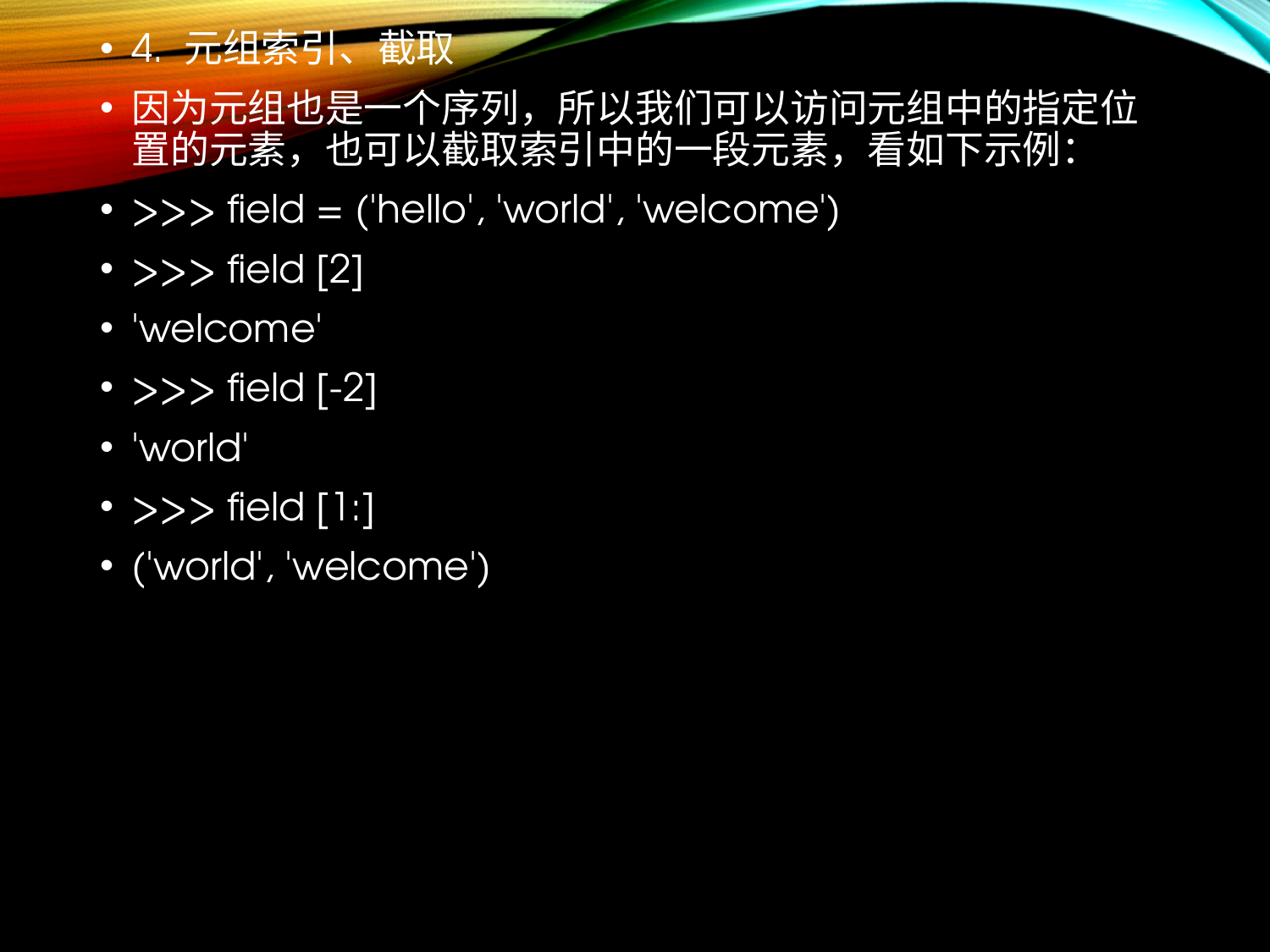

4. 元组索引、截取
因为元组也是一个序列，所以我们可以访问元组中的指定位置的元素，也可以截取索引中的一段元素，看如下示例：
>>> field = ('hello', 'world', 'welcome')
>>> field [2]
'welcome'
>>> field [-2]
'world'
>>> field [1:]
('world', 'welcome')